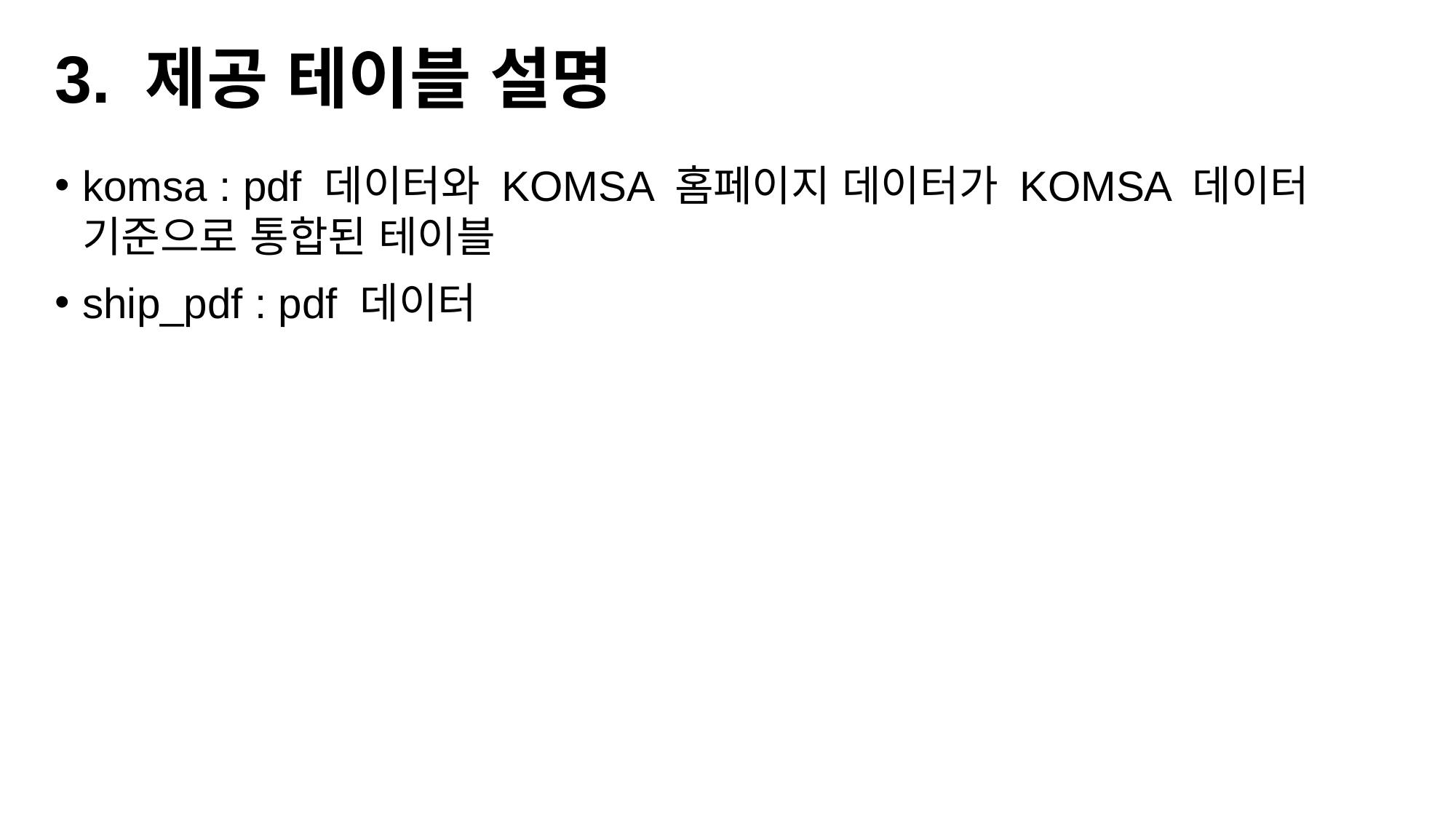

# 3. 제공 테이블 설명
komsa : pdf 데이터와 KOMSA 홈페이지 데이터가 KOMSA 데이터 기준으로 통합된 테이블
ship_pdf : pdf 데이터